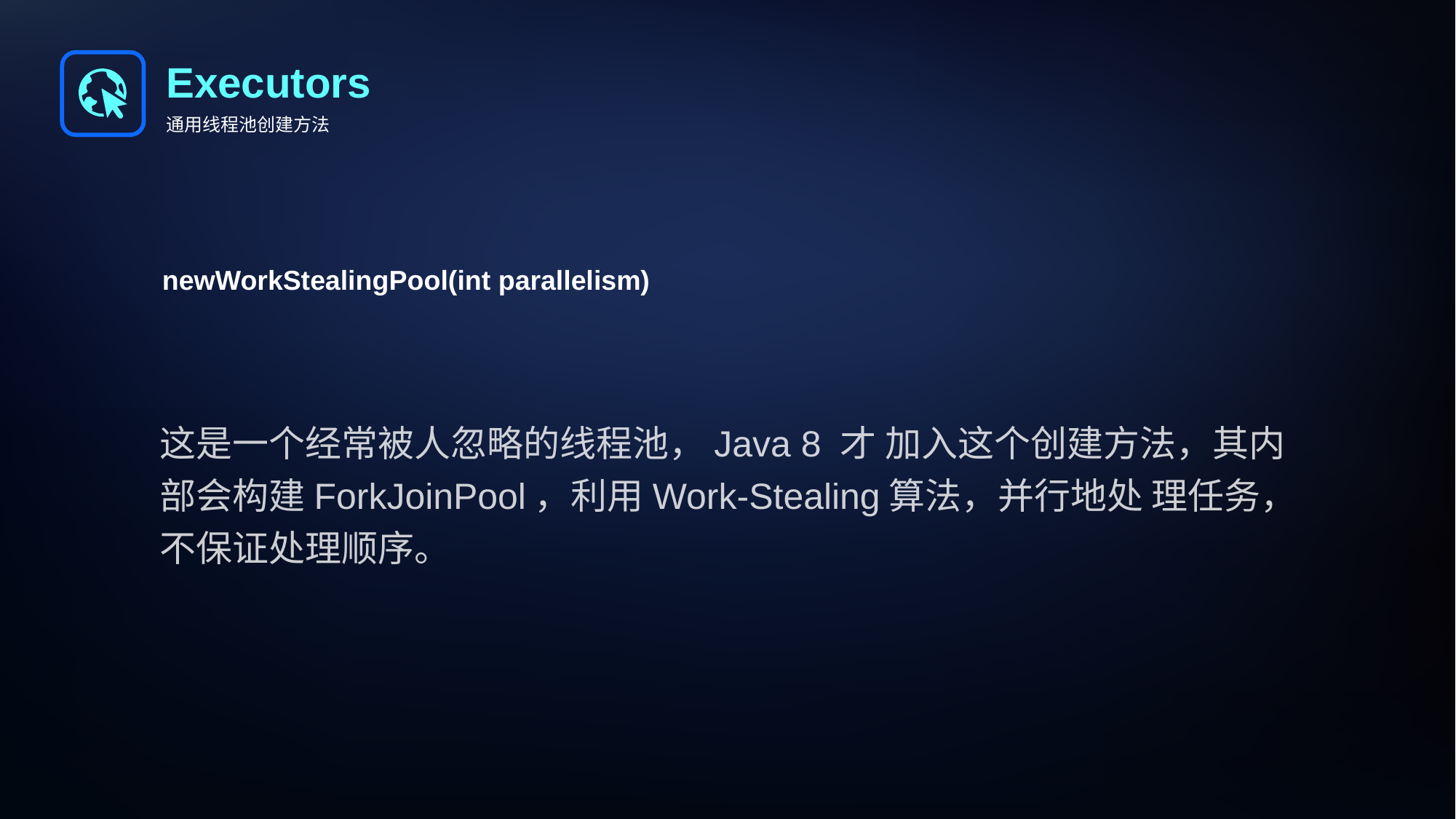

Executors
通用线程池创建方法

newWorkStealingPool(int parallelism)
这是一个经常被人忽略的线程池，Java 8 才 加入这个创建方法，其内部会构建ForkJoinPool，利用Work-Stealing算法，并行地处 理任务，不保证处理顺序。